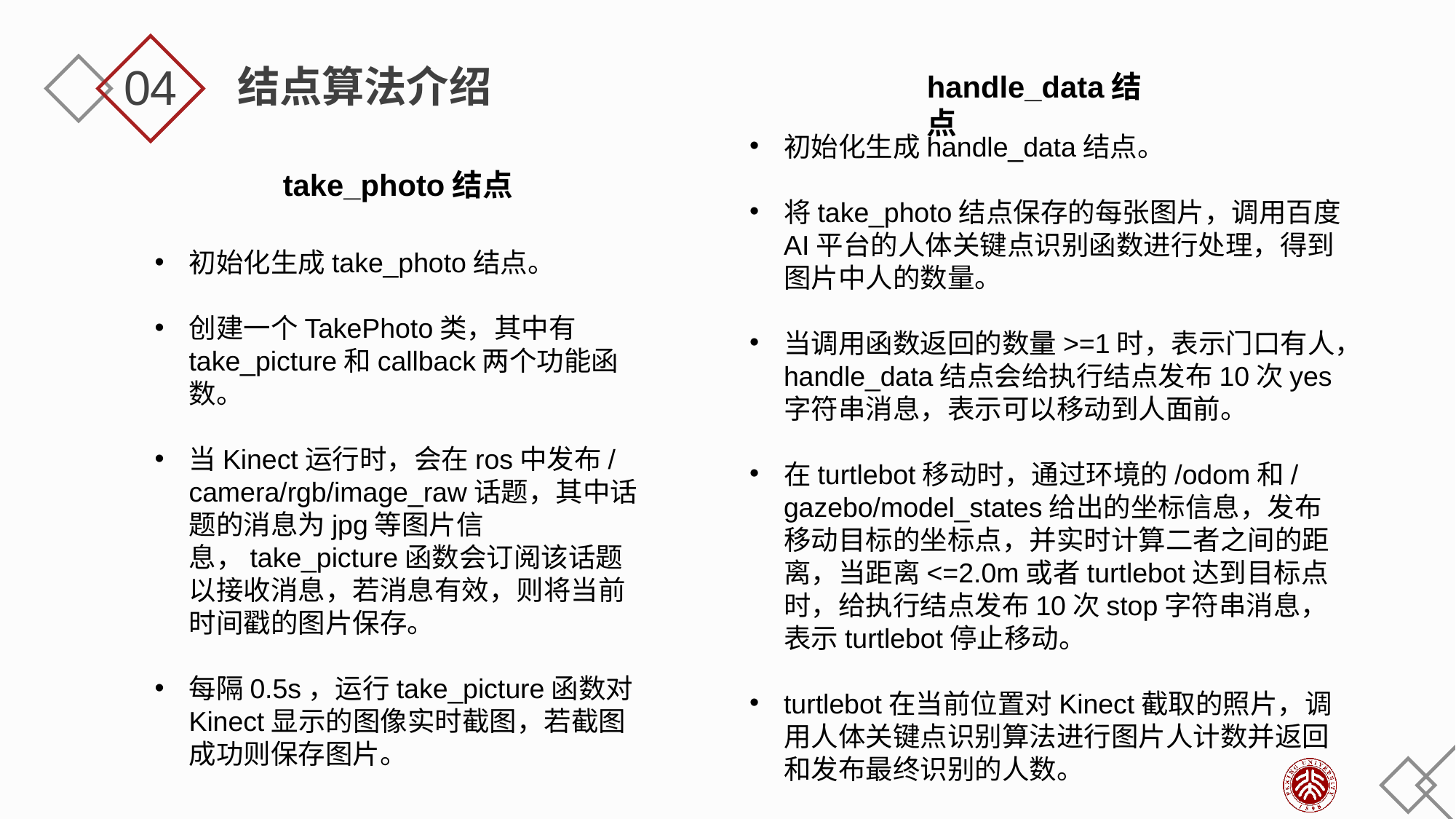

04
结点算法介绍

handle_data结点
初始化生成handle_data结点。

将take_photo结点保存的每张图片，调用百度AI平台的人体关键点识别函数进行处理，得到图片中人的数量。

当调用函数返回的数量>=1时，表示门口有人，handle_data结点会给执行结点发布10次yes字符串消息，表示可以移动到人面前。

在turtlebot移动时，通过环境的/odom和/gazebo/model_states给出的坐标信息，发布移动目标的坐标点，并实时计算二者之间的距离，当距离<=2.0m或者turtlebot达到目标点时，给执行结点发布10次stop字符串消息，表示turtlebot停止移动。

turtlebot在当前位置对Kinect截取的照片，调用人体关键点识别算法进行图片人计数并返回和发布最终识别的人数。
take_photo结点
初始化生成take_photo结点。

创建一个TakePhoto类，其中有take_picture和callback两个功能函数。

当Kinect运行时，会在ros中发布/camera/rgb/image_raw话题，其中话题的消息为jpg等图片信息，take_picture函数会订阅该话题以接收消息，若消息有效，则将当前时间戳的图片保存。

每隔0.5s，运行take_picture函数对Kinect显示的图像实时截图，若截图成功则保存图片。
23